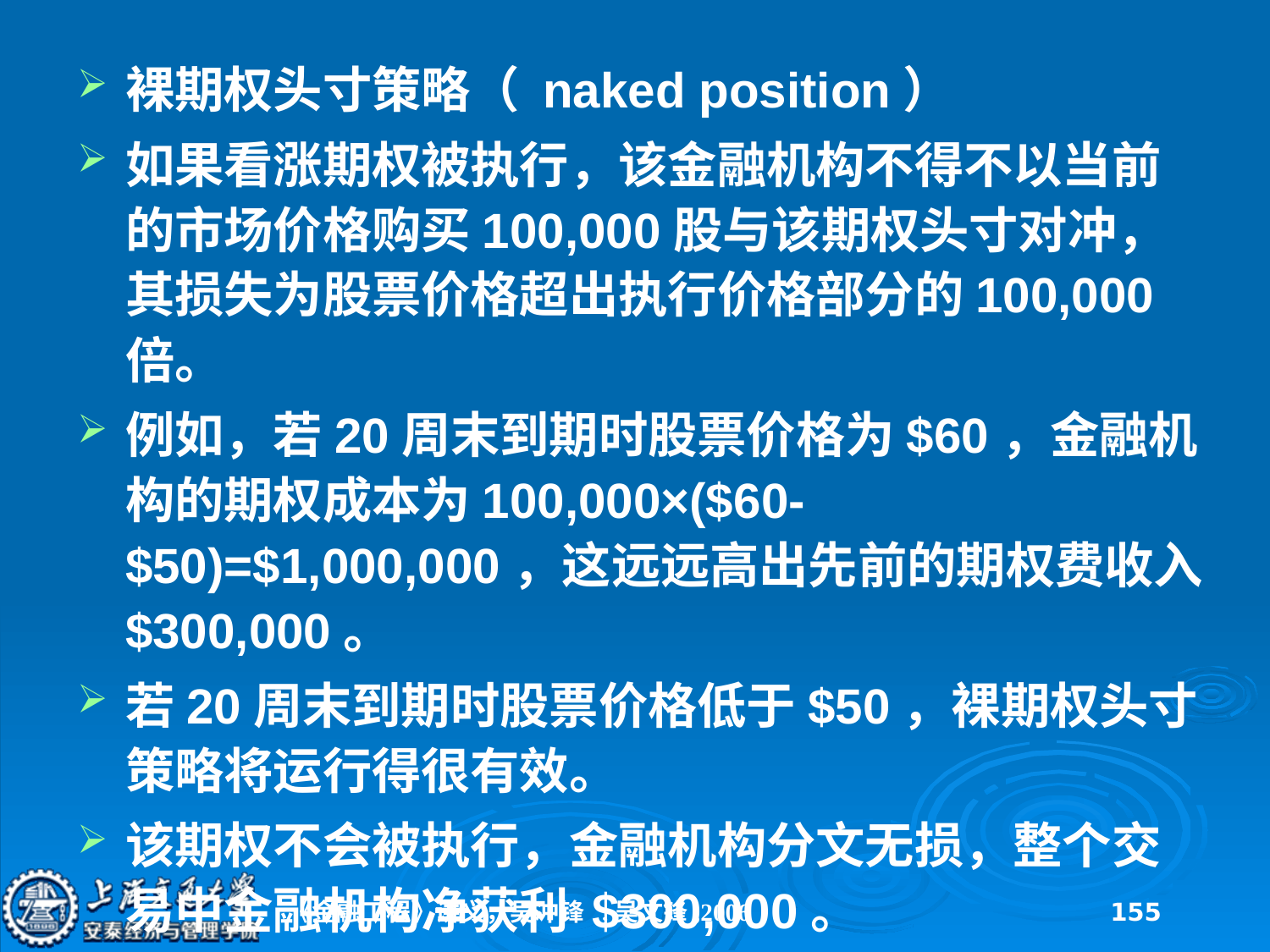

裸期权头寸策略（ naked position）
如果看涨期权被执行，该金融机构不得不以当前的市场价格购买100,000股与该期权头寸对冲，其损失为股票价格超出执行价格部分的100,000倍。
例如，若20周末到期时股票价格为$60，金融机构的期权成本为100,000×($60-$50)=$1,000,000，这远远高出先前的期权费收入$300,000。
若20周末到期时股票价格低于$50，裸期权头寸策略将运行得很有效。
该期权不会被执行，金融机构分文无损，整个交易中金融机构净获利 $300,000。